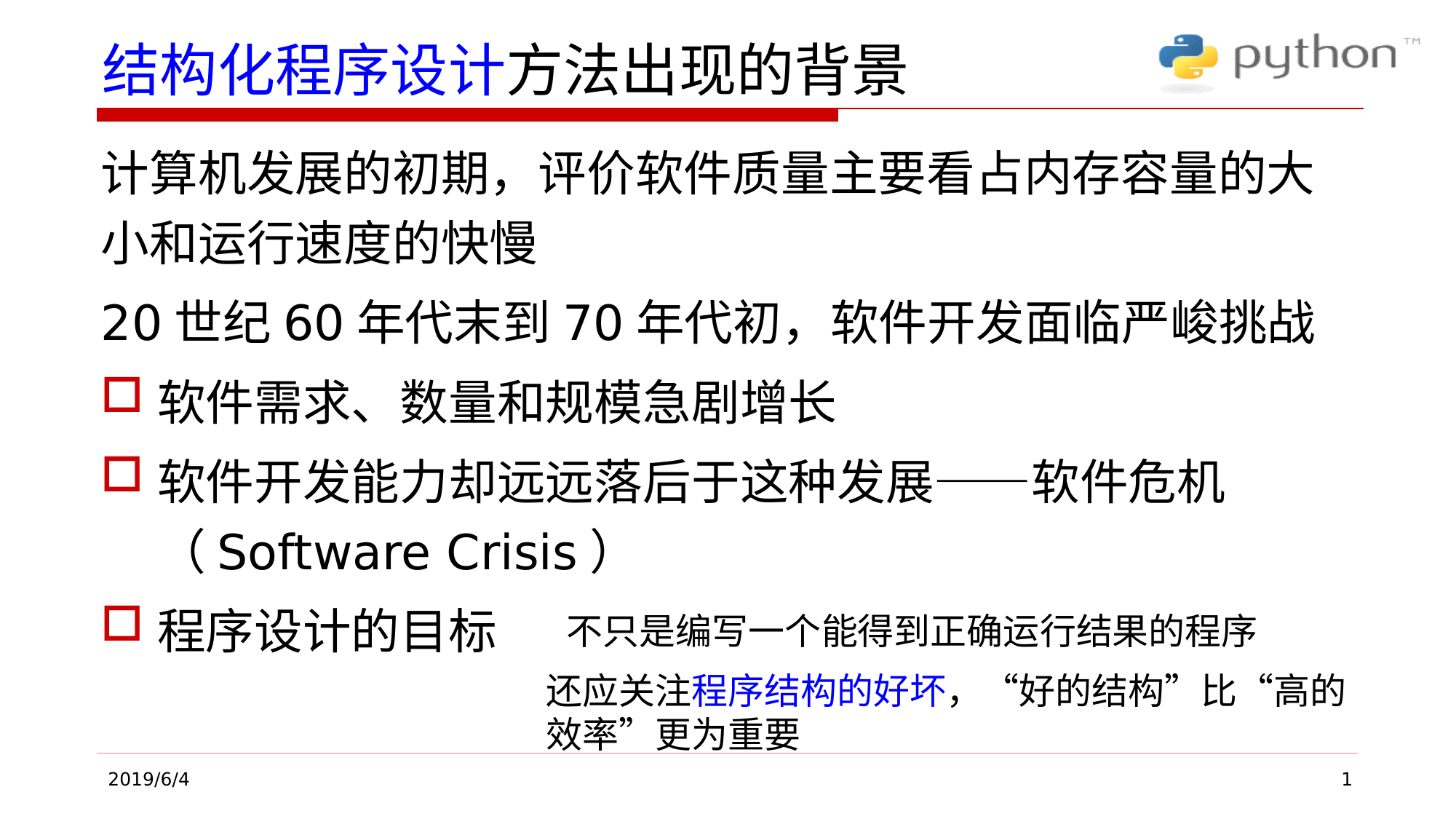

# 结构化程序设计方法出现的背景
计算机发展的初期，评价软件质量主要看占内存容量的大小和运行速度的快慢
20世纪60年代末到70年代初，软件开发面临严峻挑战
软件需求、数量和规模急剧增长
软件开发能力却远远落后于这种发展——软件危机（Software Crisis）
程序设计的目标

不只是编写一个能得到正确运行结果的程序
还应关注程序结构的好坏，“好的结构”比“高的效率”更为重要
1
2019/6/4